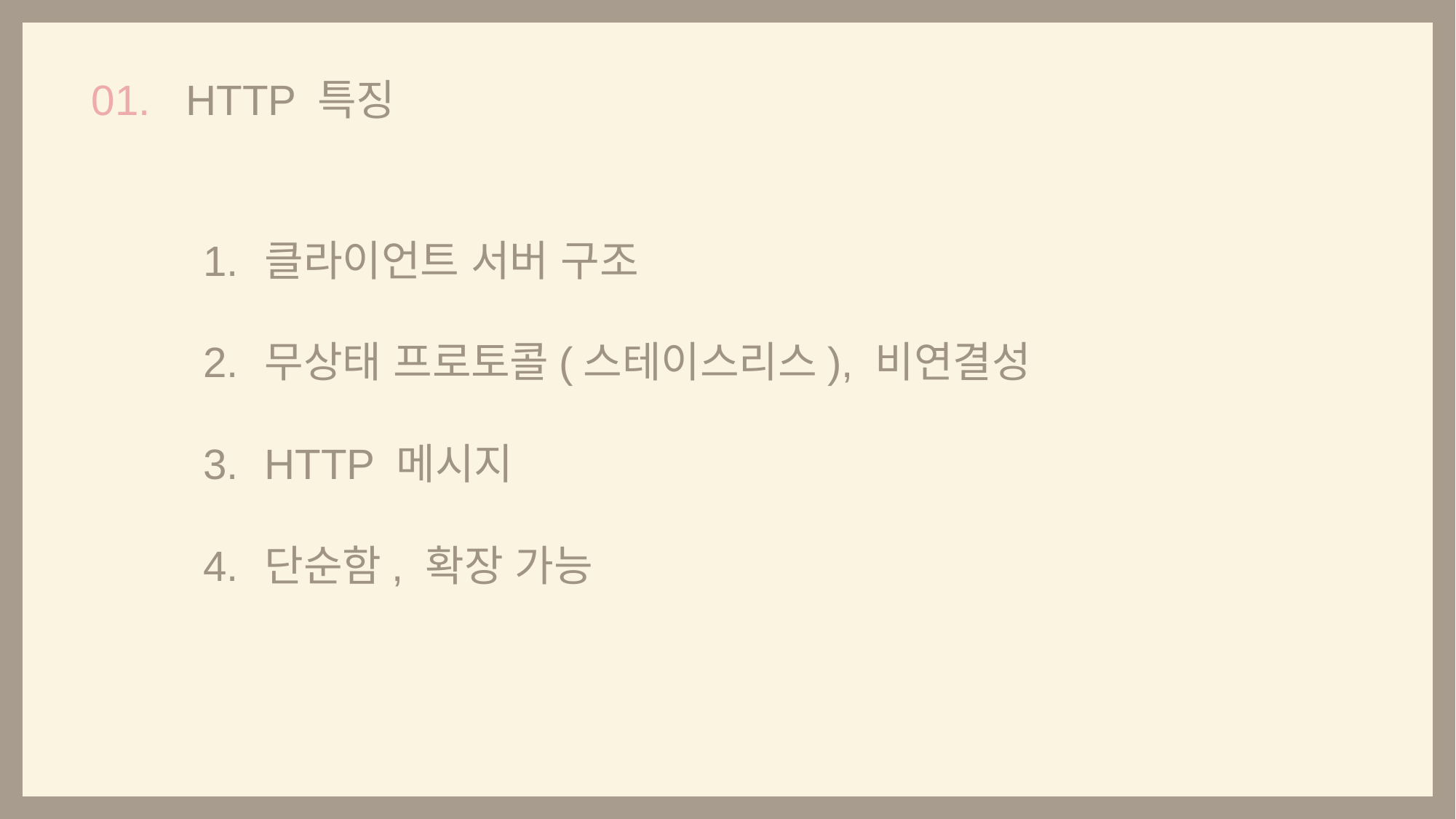

HTTP 특징
01.
클라이언트 서버 구조

무상태 프로토콜(스테이스리스), 비연결성

HTTP 메시지

단순함, 확장 가능